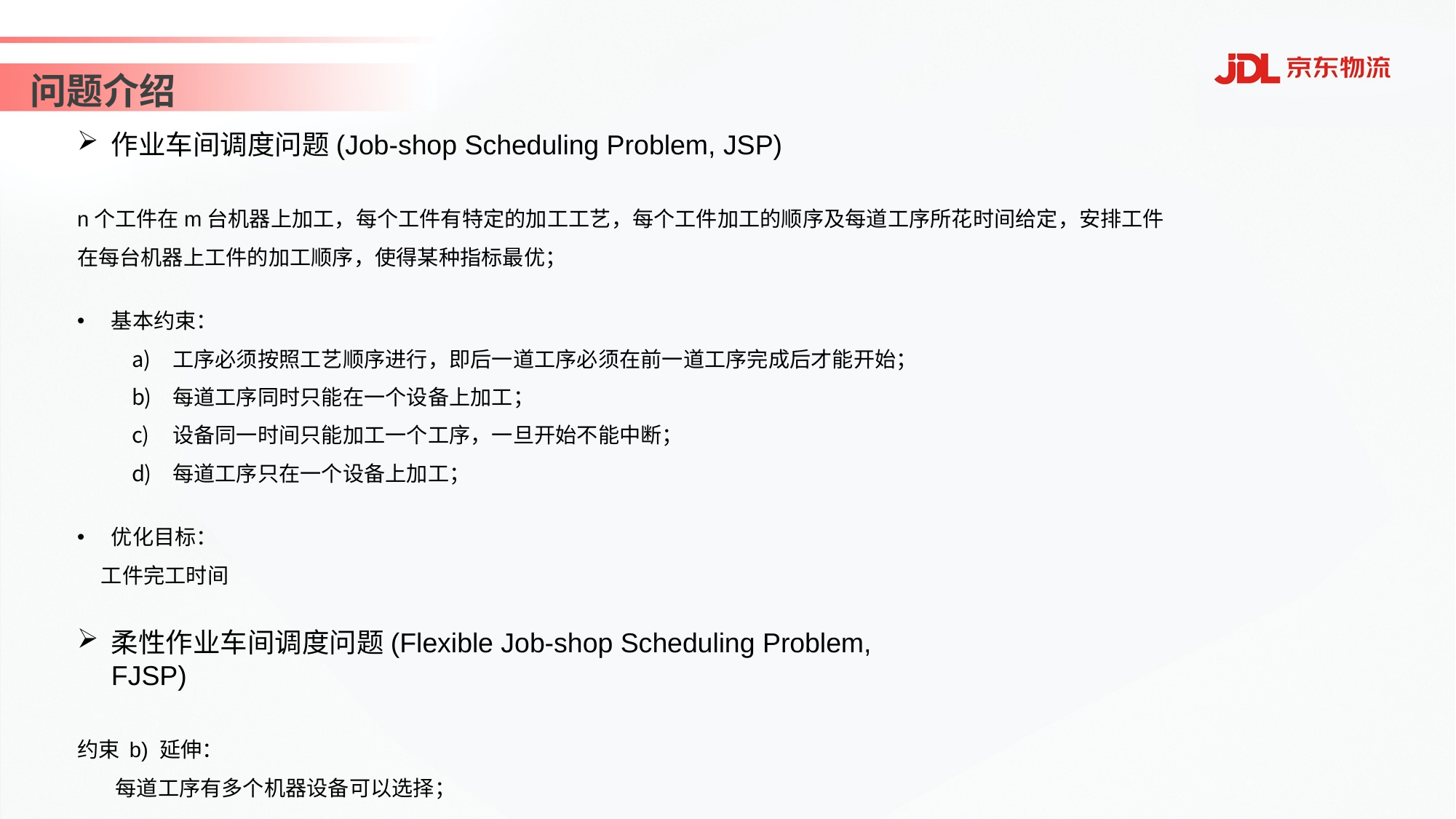

问题介绍
作业车间调度问题(Job-shop Scheduling Problem, JSP)

n个工件在m台机器上加工，每个工件有特定的加工工艺，每个工件加工的顺序及每道工序所花时间给定，安排工件在每台机器上工件的加工顺序，使得某种指标最优；

基本约束：
工序必须按照工艺顺序进行，即后一道工序必须在前一道工序完成后才能开始；
每道工序同时只能在一个设备上加工；
设备同一时间只能加工一个工序，一旦开始不能中断；
每道工序只在一个设备上加工；

优化目标：
    工件完工时间
柔性作业车间调度问题(Flexible Job-shop Scheduling Problem, FJSP)

约束 b) 延伸：
       每道工序有多个机器设备可以选择；